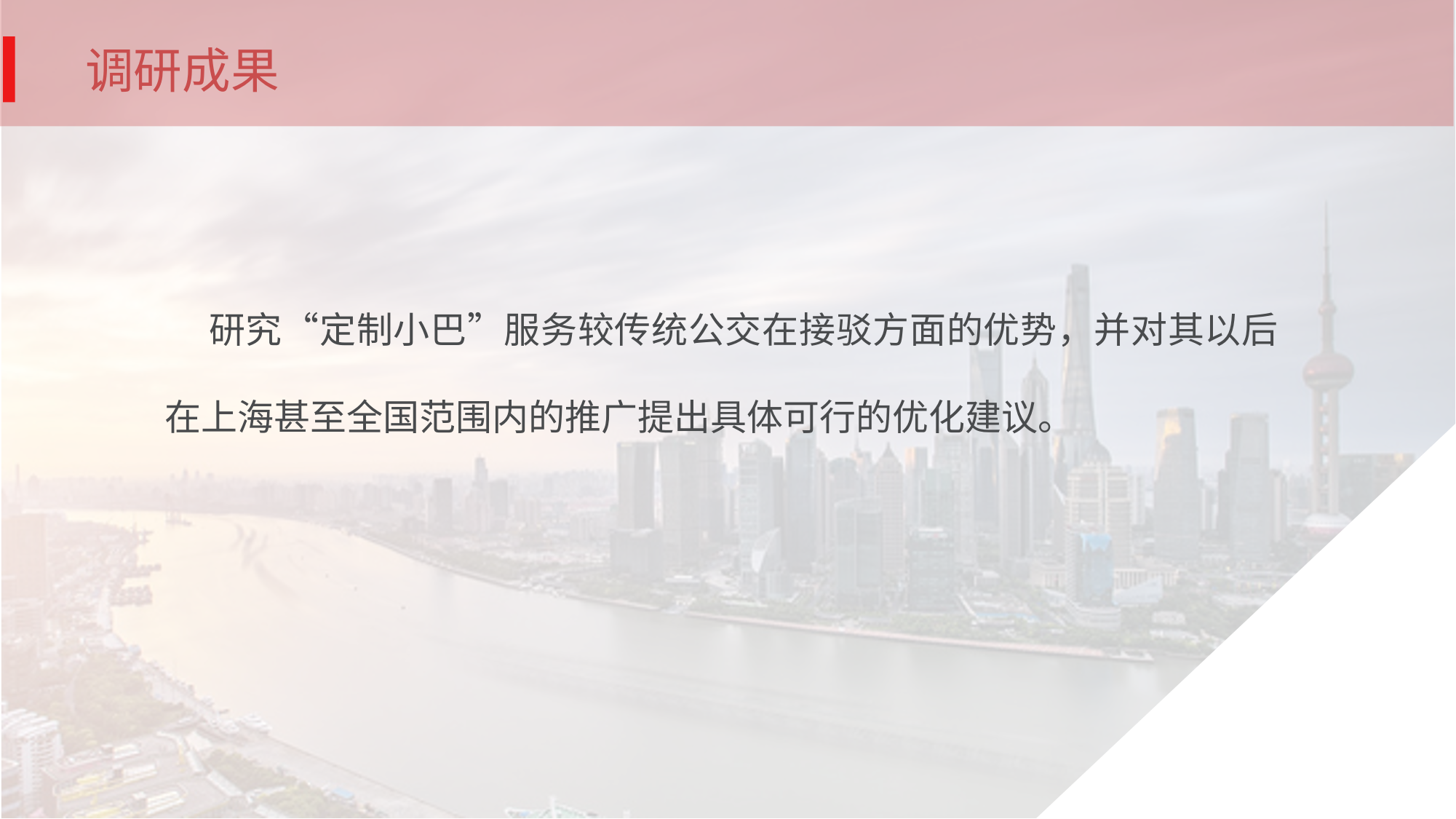

# 调研成果
    研究“定制小巴”服务较传统公交在接驳方面的优势，并对其以后在上海甚至全国范围内的推广提出具体可行的优化建议。